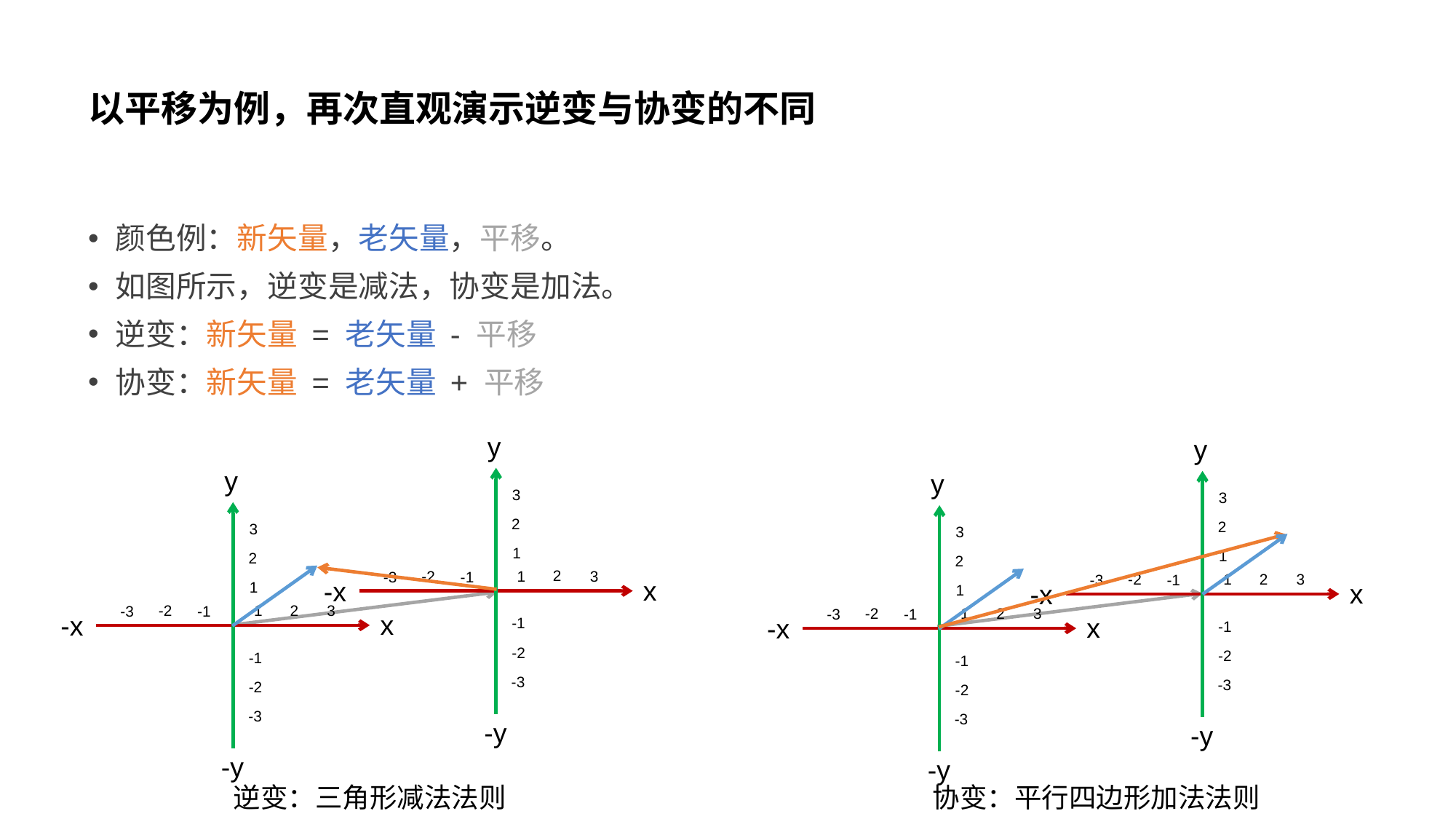

# 以平移为例，再次直观演示逆变与协变的不同
颜色例：新矢量，老矢量，平移。
如图所示，逆变是减法，协变是加法。
逆变：新矢量 = 老矢量 - 平移
协变：新矢量 = 老矢量 + 平移
y
3
2
1
-1
-2
-3
-y
2
-2
1
3
-3
-1
x
-x
y
3
2
1
-1
-2
-3
-y
2
-2
1
3
-3
-1
x
-x
y
3
2
1
-1
-2
-3
-y
2
-2
1
3
-3
-1
x
-x
y
3
2
1
-1
-2
-3
-y
2
-2
1
3
-3
-1
x
-x
逆变：三角形减法法则
协变：平行四边形加法法则